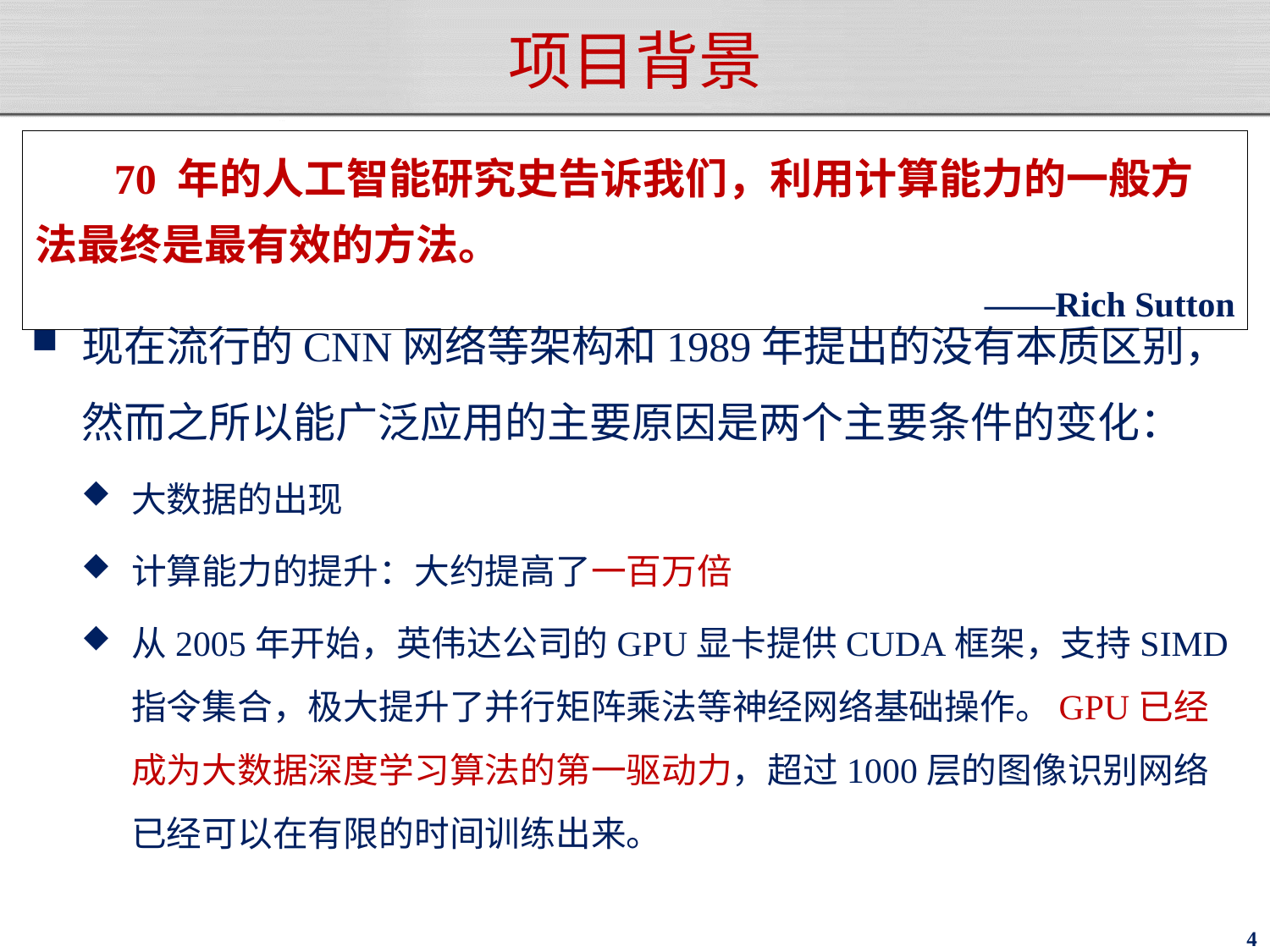

# 项目背景

现在流行的CNN网络等架构和1989年提出的没有本质区别，然而之所以能广泛应用的主要原因是两个主要条件的变化：
大数据的出现
计算能力的提升：大约提高了一百万倍
从2005年开始，英伟达公司的GPU显卡提供CUDA框架，支持SIMD指令集合，极大提升了并行矩阵乘法等神经网络基础操作。GPU已经成为大数据深度学习算法的第一驱动力，超过1000层的图像识别网络已经可以在有限的时间训练出来。
　　70 年的人工智能研究史告诉我们，利用计算能力的一般方法最终是最有效的方法。
——Rich Sutton
4